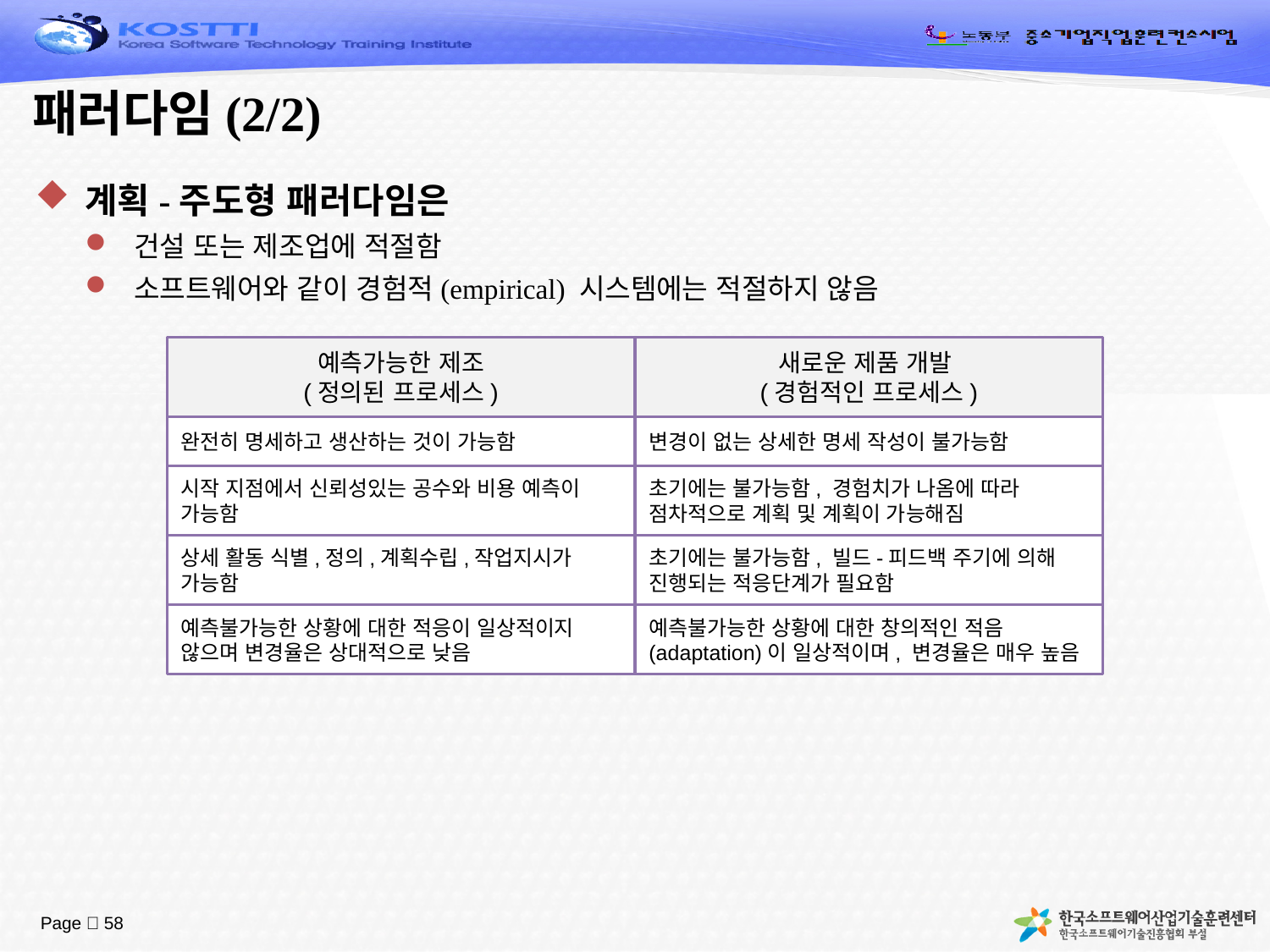

# 패러다임(2/2)
계획-주도형 패러다임은
건설 또는 제조업에 적절함
소프트웨어와 같이 경험적(empirical) 시스템에는 적절하지 않음
예측가능한 제조
(정의된 프로세스)
새로운 제품 개발
(경험적인 프로세스)
완전히 명세하고 생산하는 것이 가능함
변경이 없는 상세한 명세 작성이 불가능함
시작 지점에서 신뢰성있는 공수와 비용 예측이 가능함
초기에는 불가능함, 경험치가 나옴에 따라 점차적으로 계획 및 계획이 가능해짐
상세 활동 식별,정의,계획수립,작업지시가 가능함
초기에는 불가능함, 빌드-피드백 주기에 의해 진행되는 적응단계가 필요함
예측불가능한 상황에 대한 적응이 일상적이지 않으며 변경율은 상대적으로 낮음
예측불가능한 상황에 대한 창의적인 적음(adaptation)이 일상적이며, 변경율은 매우 높음